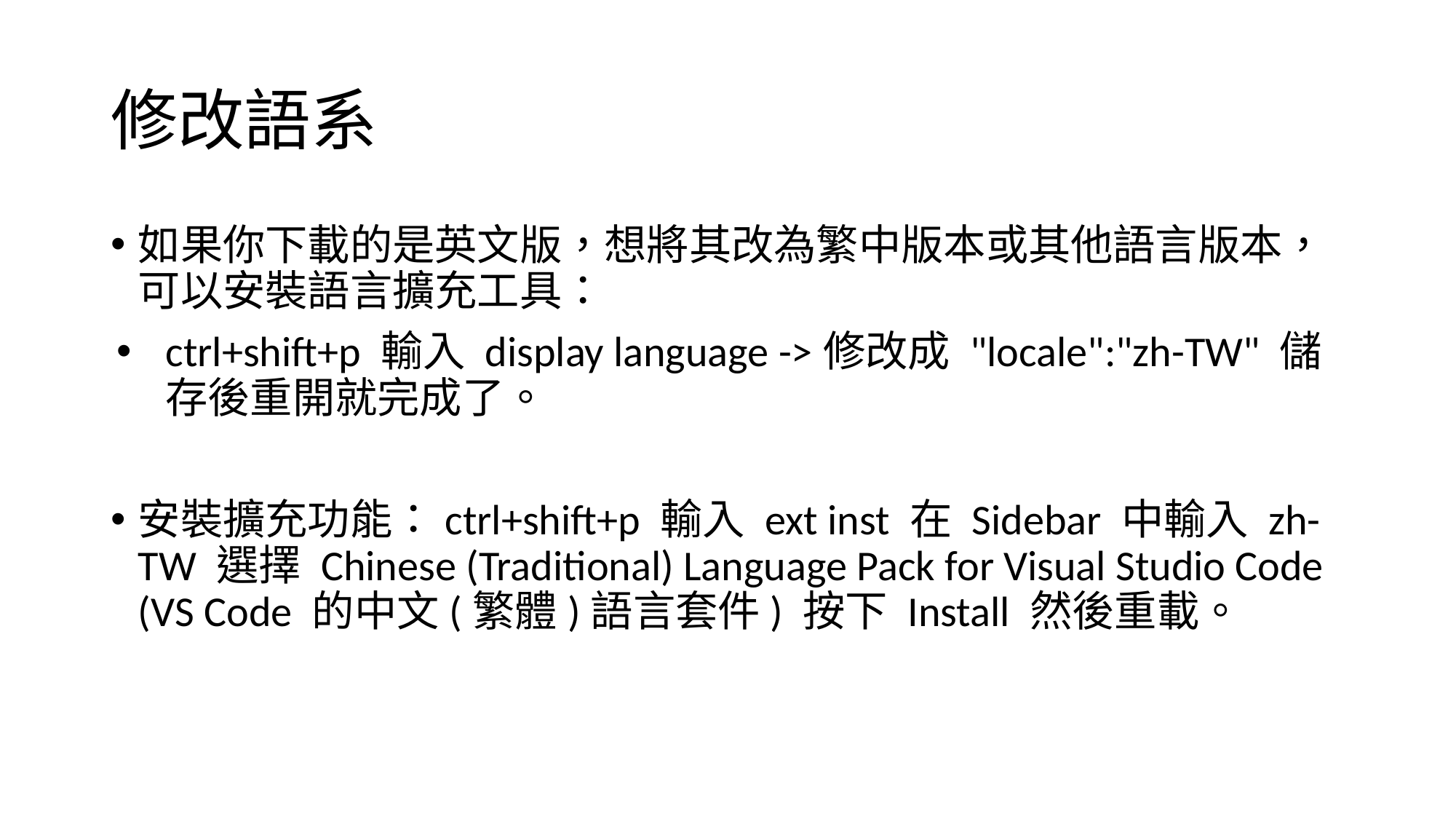

# 修改語系
如果你下載的是英文版，想將其改為繁中版本或其他語言版本，可以安裝語言擴充工具：
ctrl+shift+p 輸入 display language ->修改成 "locale":"zh-TW" 儲存後重開就完成了。

安裝擴充功能：ctrl+shift+p 輸入 ext inst 在 Sidebar 中輸入 zh-TW 選擇 Chinese (Traditional) Language Pack for Visual Studio Code (VS Code 的中文(繁體)語言套件) 按下 Install 然後重載。